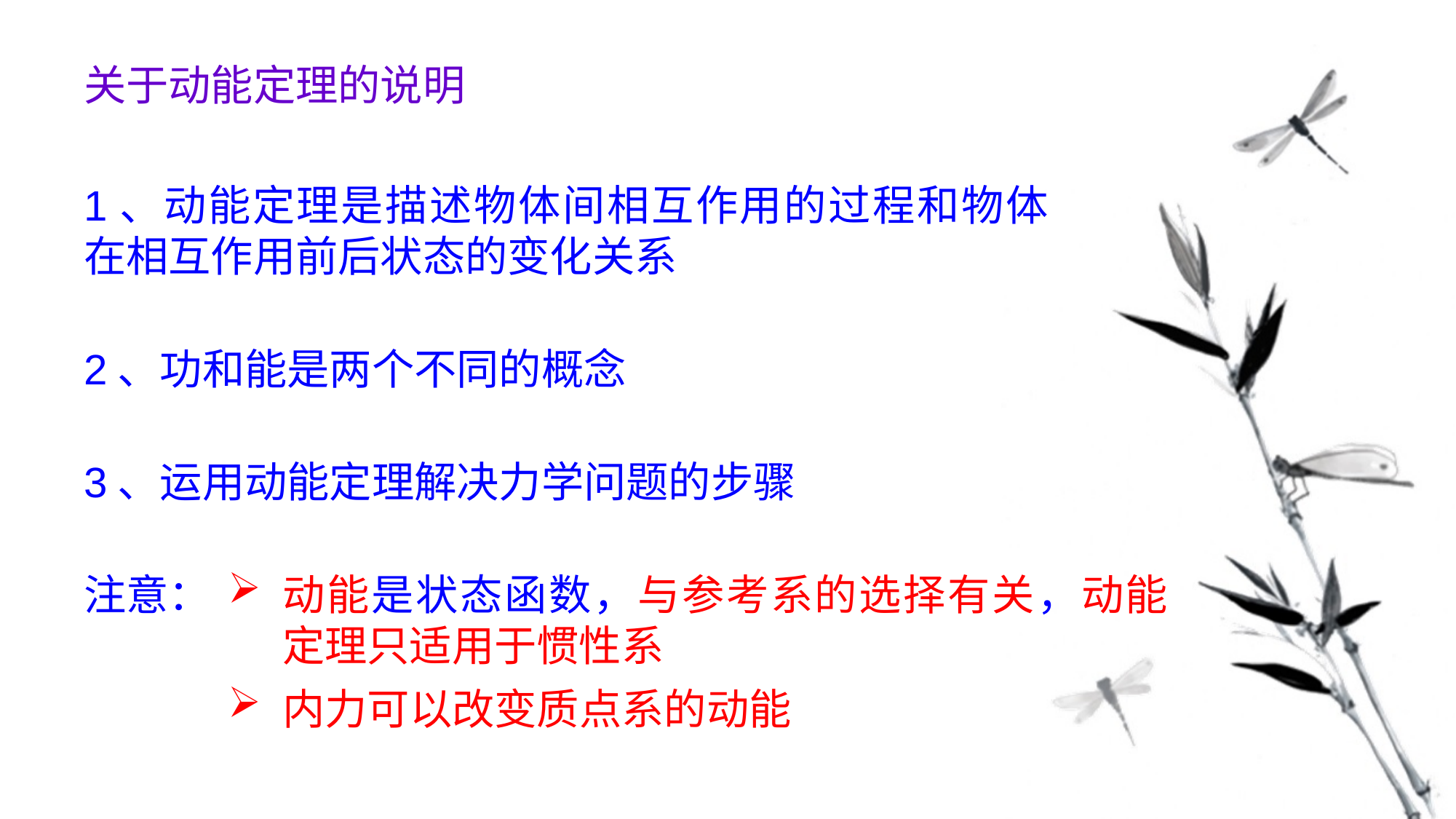

关于动能定理的说明
1、动能定理是描述物体间相互作用的过程和物体在相互作用前后状态的变化关系
2、功和能是两个不同的概念
3、运用动能定理解决力学问题的步骤
注意：
动能是状态函数，与参考系的选择有关，动能定理只适用于惯性系
内力可以改变质点系的动能